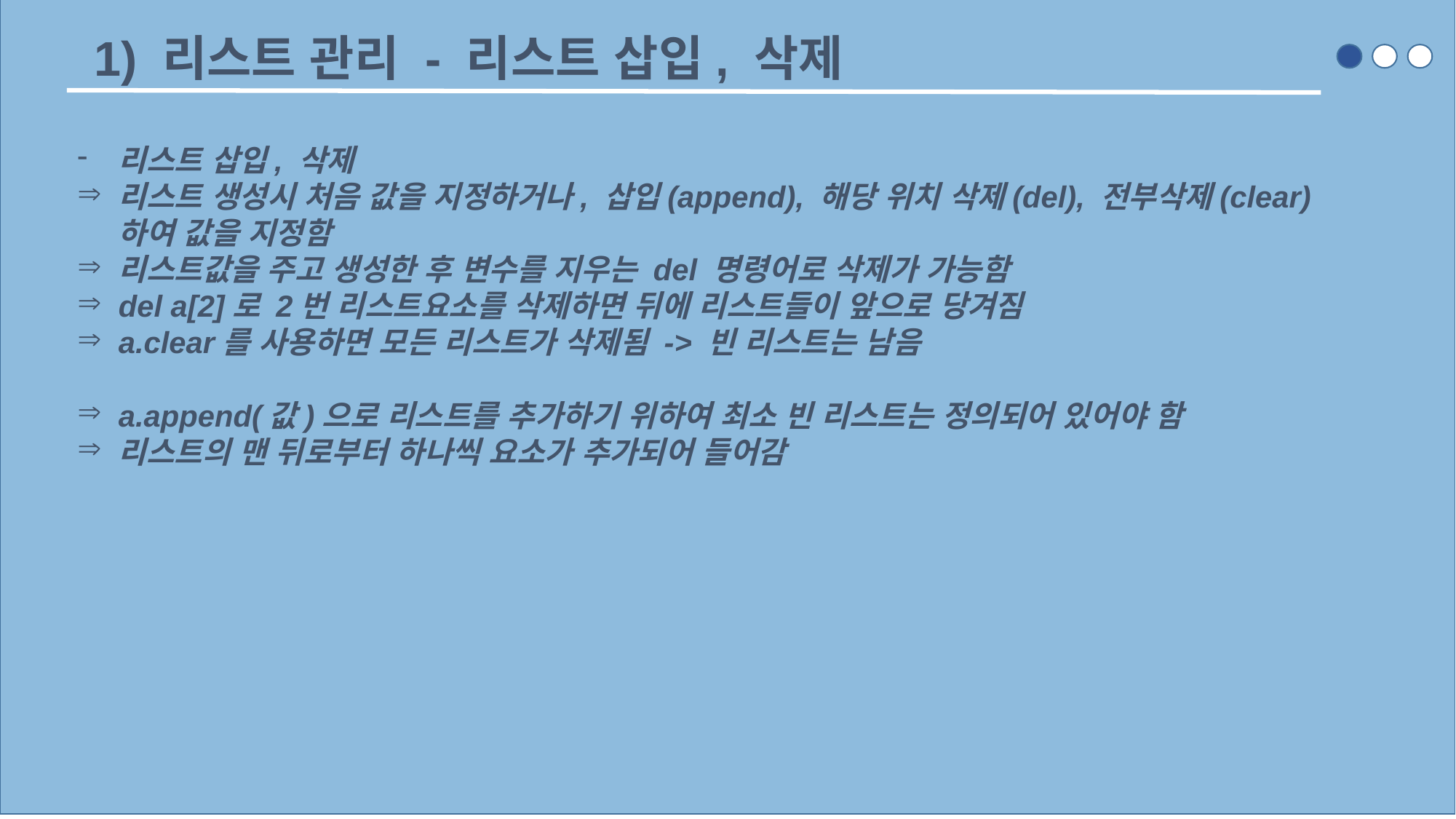

1) 리스트 관리 - 리스트 삽입, 삭제

리스트 삽입, 삭제
리스트 생성시 처음 값을 지정하거나, 삽입(append), 해당 위치 삭제(del), 전부삭제(clear)하여 값을 지정함
리스트값을 주고 생성한 후 변수를 지우는 del 명령어로 삭제가 가능함
del a[2]로 2번 리스트요소를 삭제하면 뒤에 리스트들이 앞으로 당겨짐
a.clear를 사용하면 모든 리스트가 삭제됨 -> 빈 리스트는 남음

a.append(값)으로 리스트를 추가하기 위하여 최소 빈 리스트는 정의되어 있어야 함
리스트의 맨 뒤로부터 하나씩 요소가 추가되어 들어감